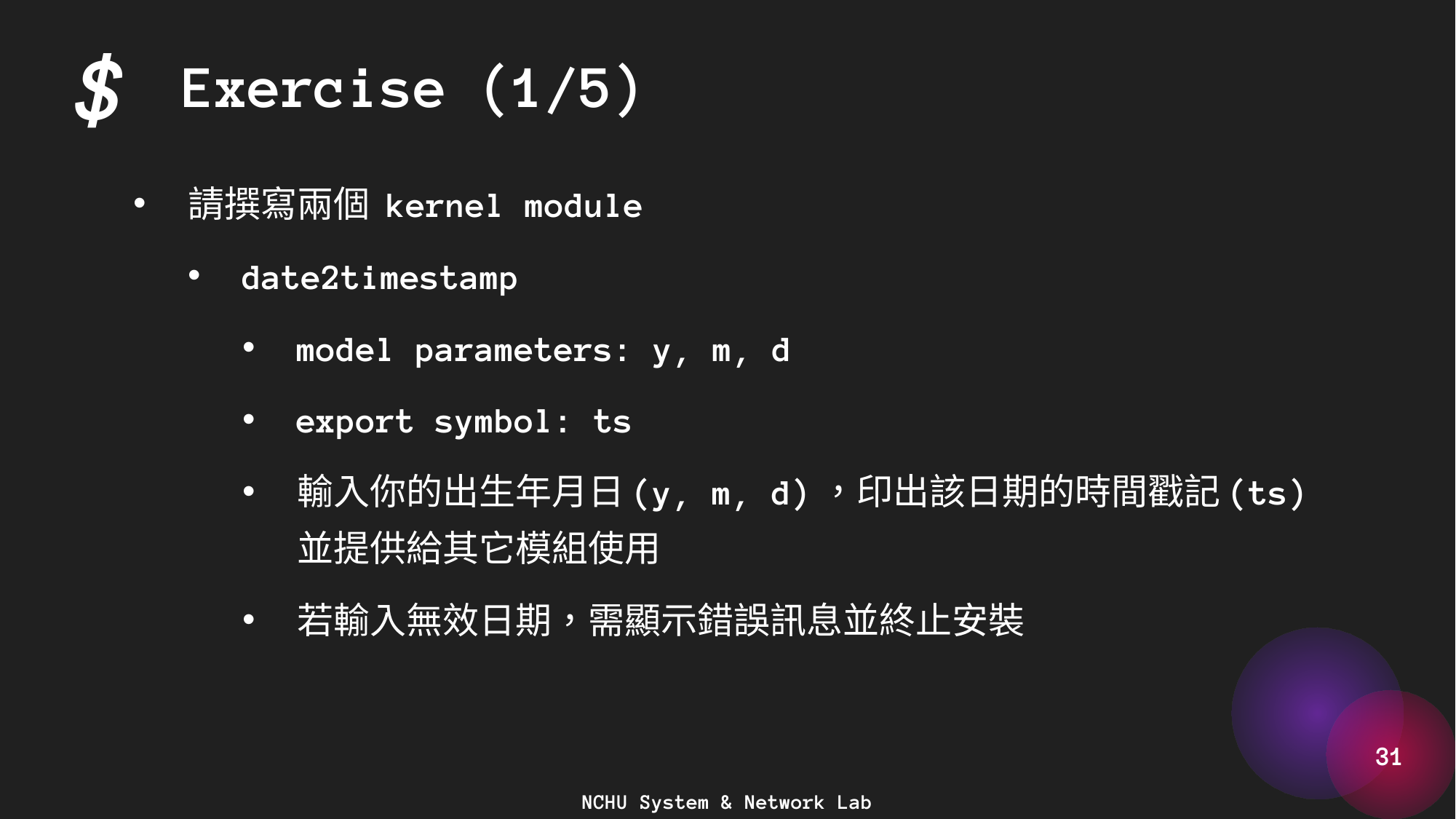

$
Exercise (1/5)
請撰寫兩個 kernel module
date2timestamp
model parameters: y, m, d
export symbol: ts
輸入你的出生年月日(y, m, d)，印出該日期的時間戳記(ts) 並提供給其它模組使用
若輸入無效日期，需顯示錯誤訊息並終止安裝

31
NCHU System & Network Lab